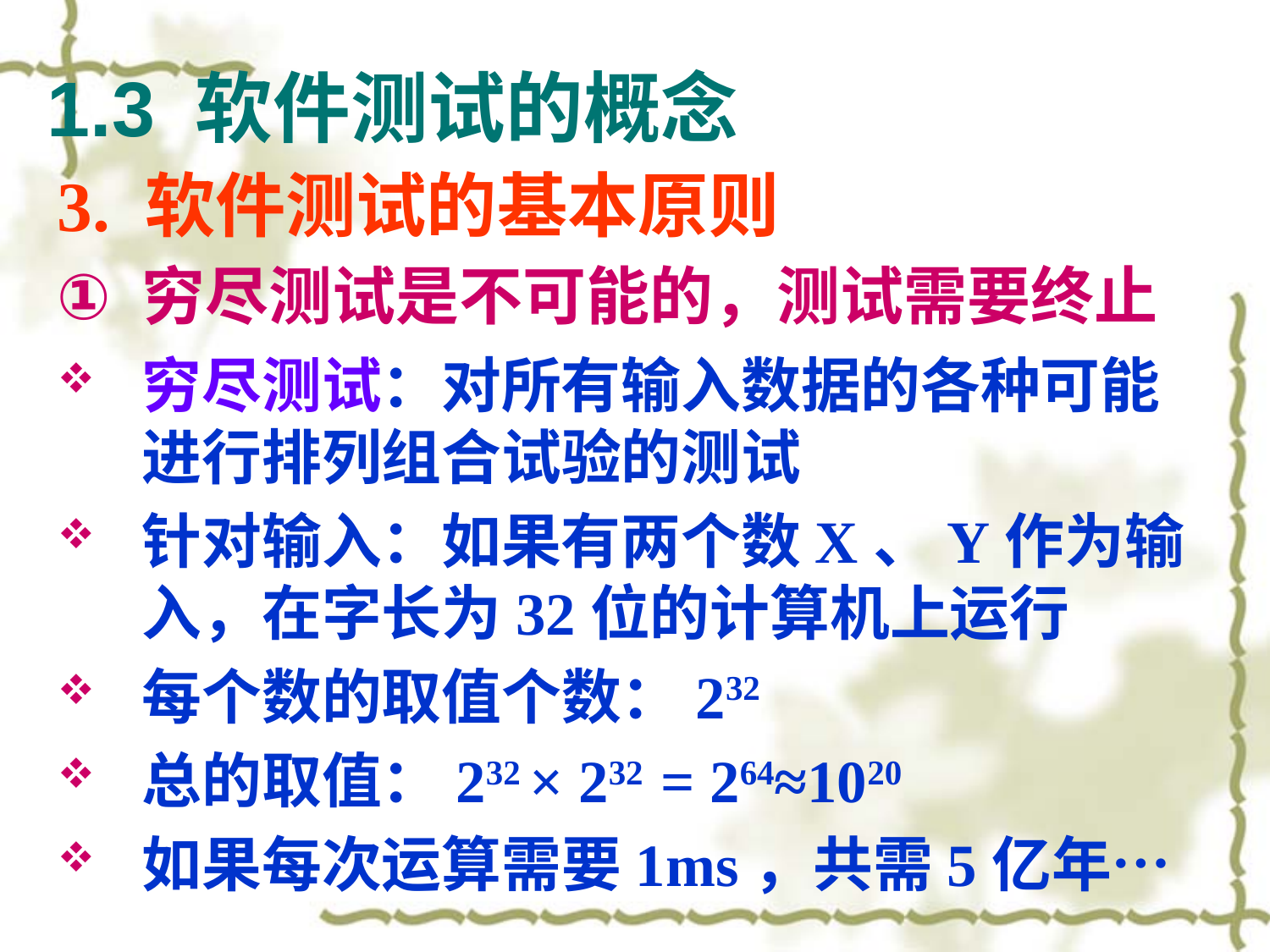

# 1.3 软件测试的概念
3. 软件测试的基本原则
穷尽测试是不可能的，测试需要终止
穷尽测试：对所有输入数据的各种可能进行排列组合试验的测试
针对输入：如果有两个数X、Y作为输入，在字长为32位的计算机上运行
每个数的取值个数：232
总的取值：232 × 232  = 264≈1020
如果每次运算需要1ms，共需5亿年…